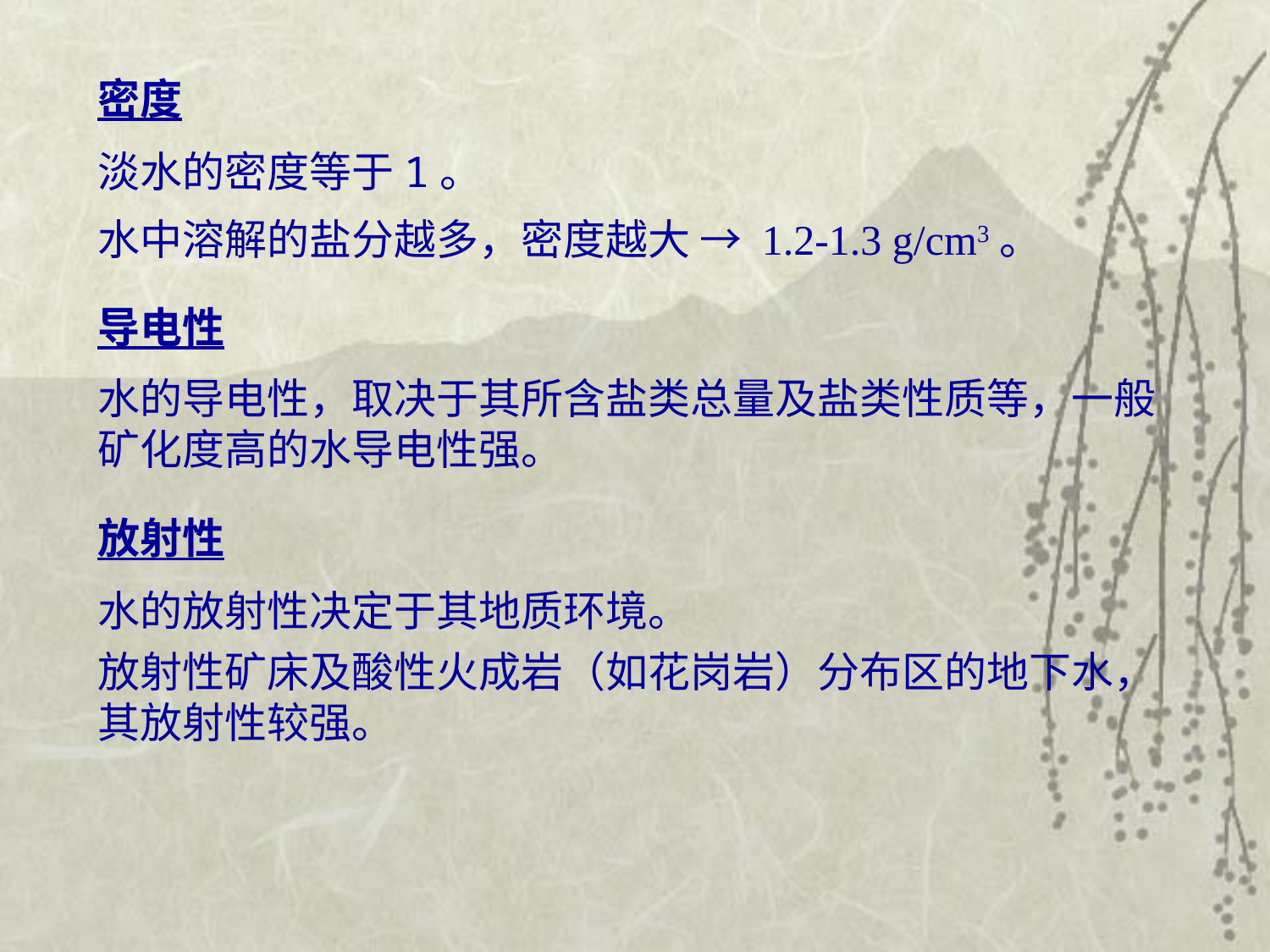

密度
淡水的密度等于1。
水中溶解的盐分越多，密度越大 → 1.2-1.3 g/cm3。
导电性
水的导电性，取决于其所含盐类总量及盐类性质等，一般矿化度高的水导电性强。
放射性
水的放射性决定于其地质环境。
放射性矿床及酸性火成岩（如花岗岩）分布区的地下水，其放射性较强。